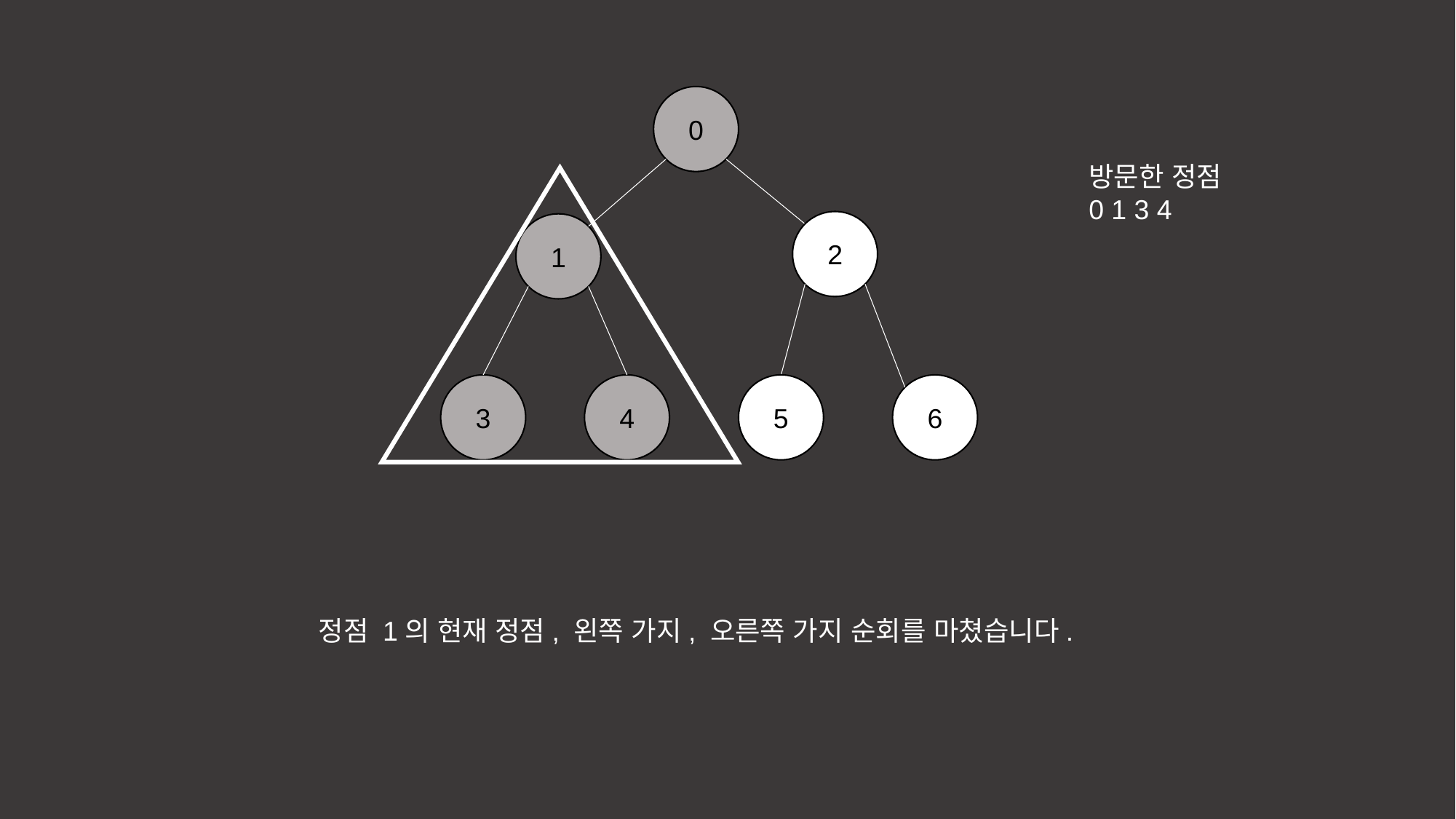

0
방문한 정점
0 1 3 4

2
1
3
4
5
6
정점 1의 현재 정점, 왼쪽 가지, 오른쪽 가지 순회를 마쳤습니다.